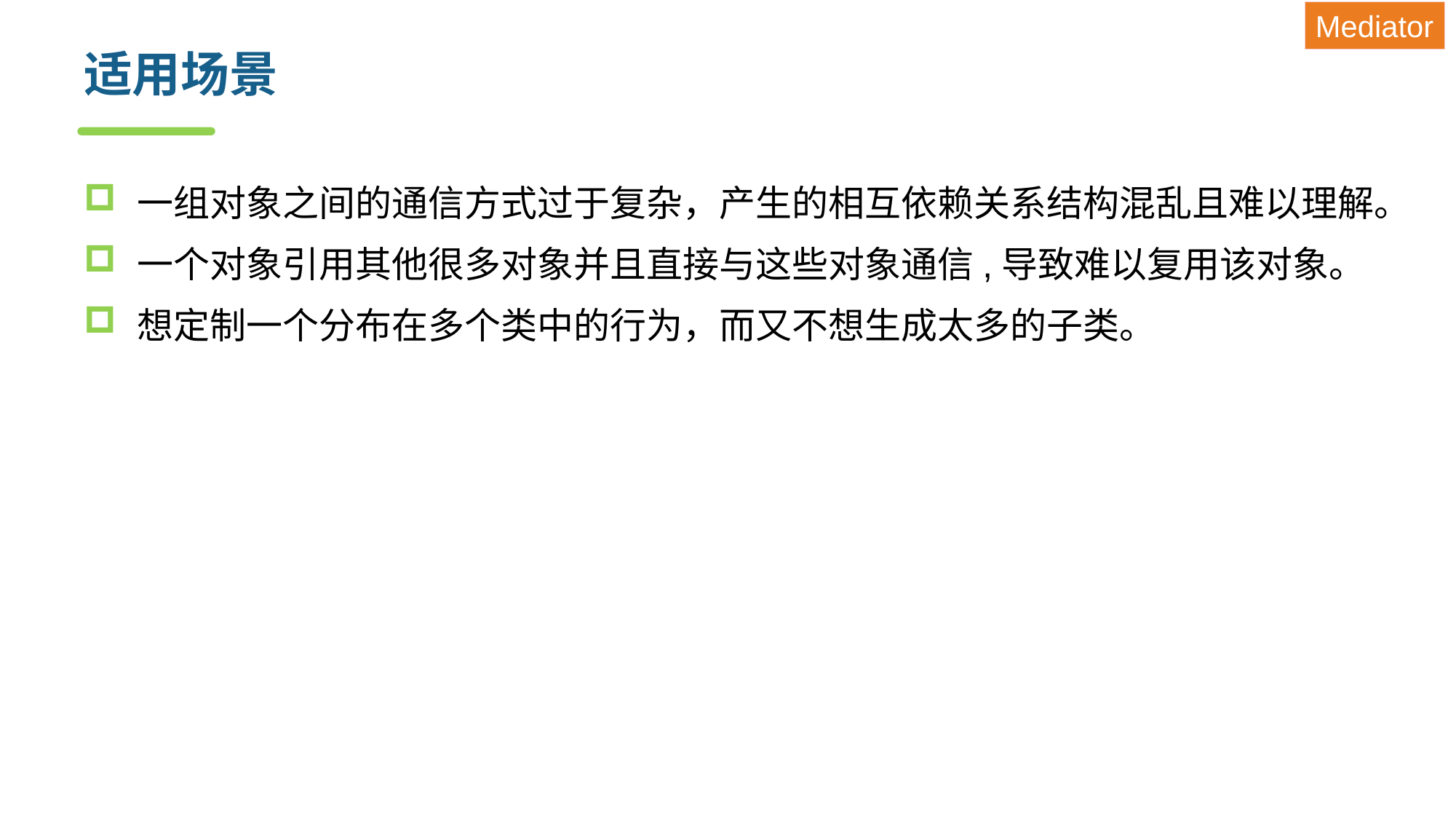

Mediator
# 适用场景
一组对象之间的通信方式过于复杂，产生的相互依赖关系结构混乱且难以理解。
一个对象引用其他很多对象并且直接与这些对象通信,导致难以复用该对象。
想定制一个分布在多个类中的行为，而又不想生成太多的子类。
213